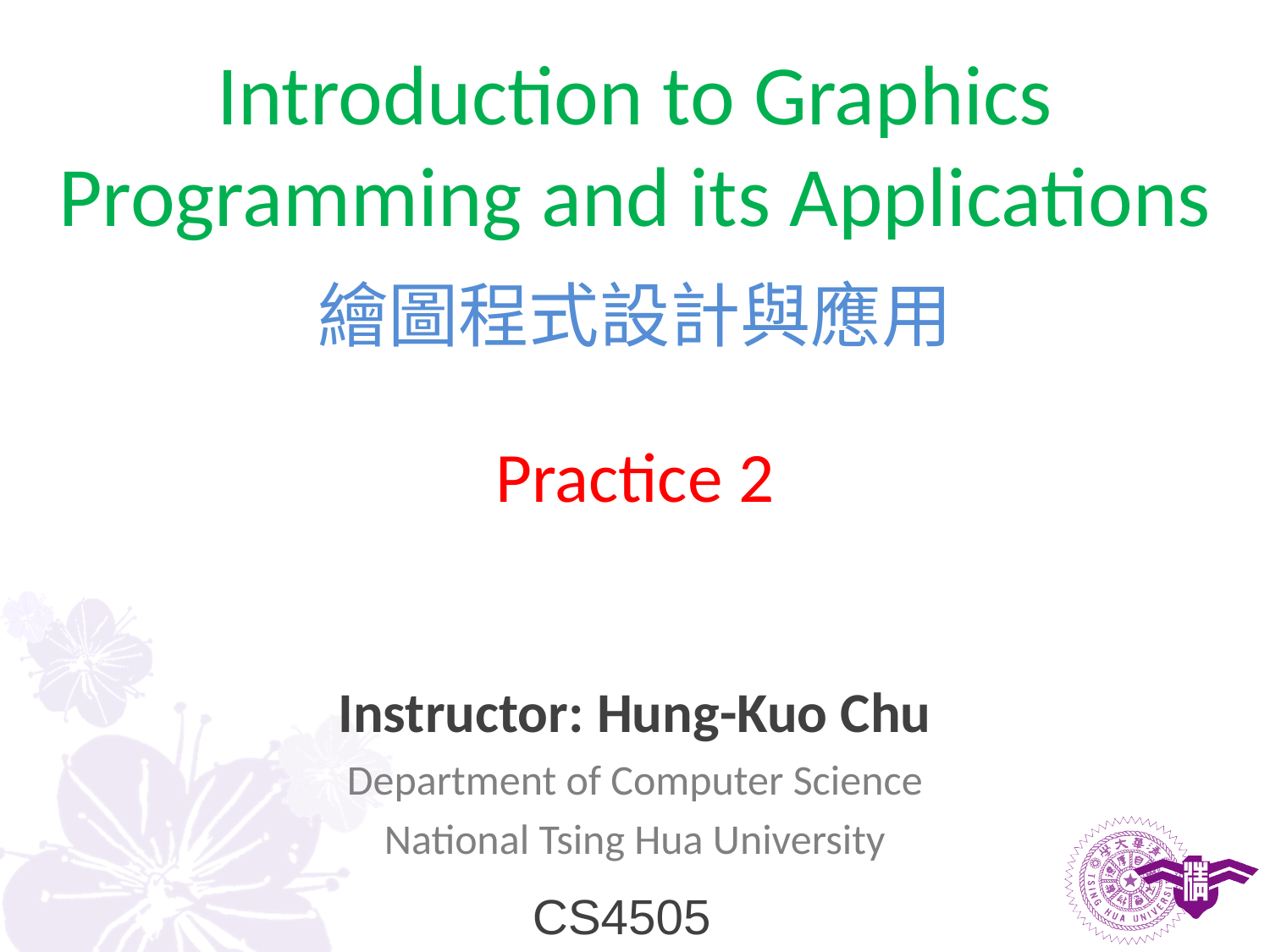

Introduction to Graphics Programming and its Applications
繪圖程式設計與應用
Practice 2
Instructor: Hung-Kuo Chu
Department of Computer Science
National Tsing Hua University
CS4505